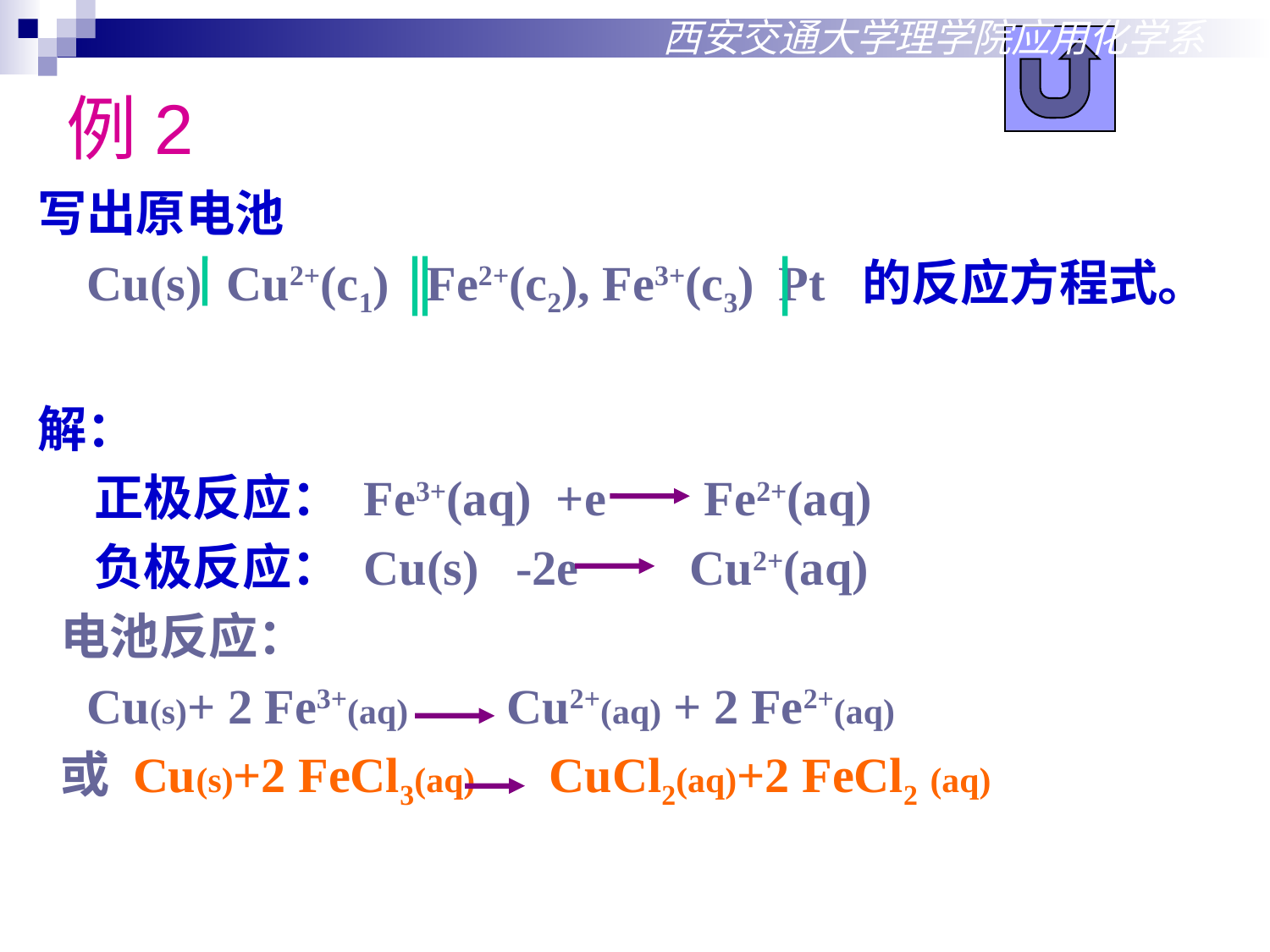

西安交通大学理学院应用化学系

例2
写出原电池
    Cu(s)  Cu2+(c1)   Fe2+(c2), Fe3+(c3)  Pt  的反应方程式。

解：
    正极反应： Fe3+(aq)  +e        Fe2+(aq)
    负极反应： Cu(s)   -2e         Cu2+(aq)
 电池反应：
    Cu(s)+ 2 Fe3+(aq)        Cu2+(aq) + 2 Fe2+(aq)
 或 Cu(s)+2 FeCl3(aq)      CuCl2(aq)+2 FeCl2 (aq)